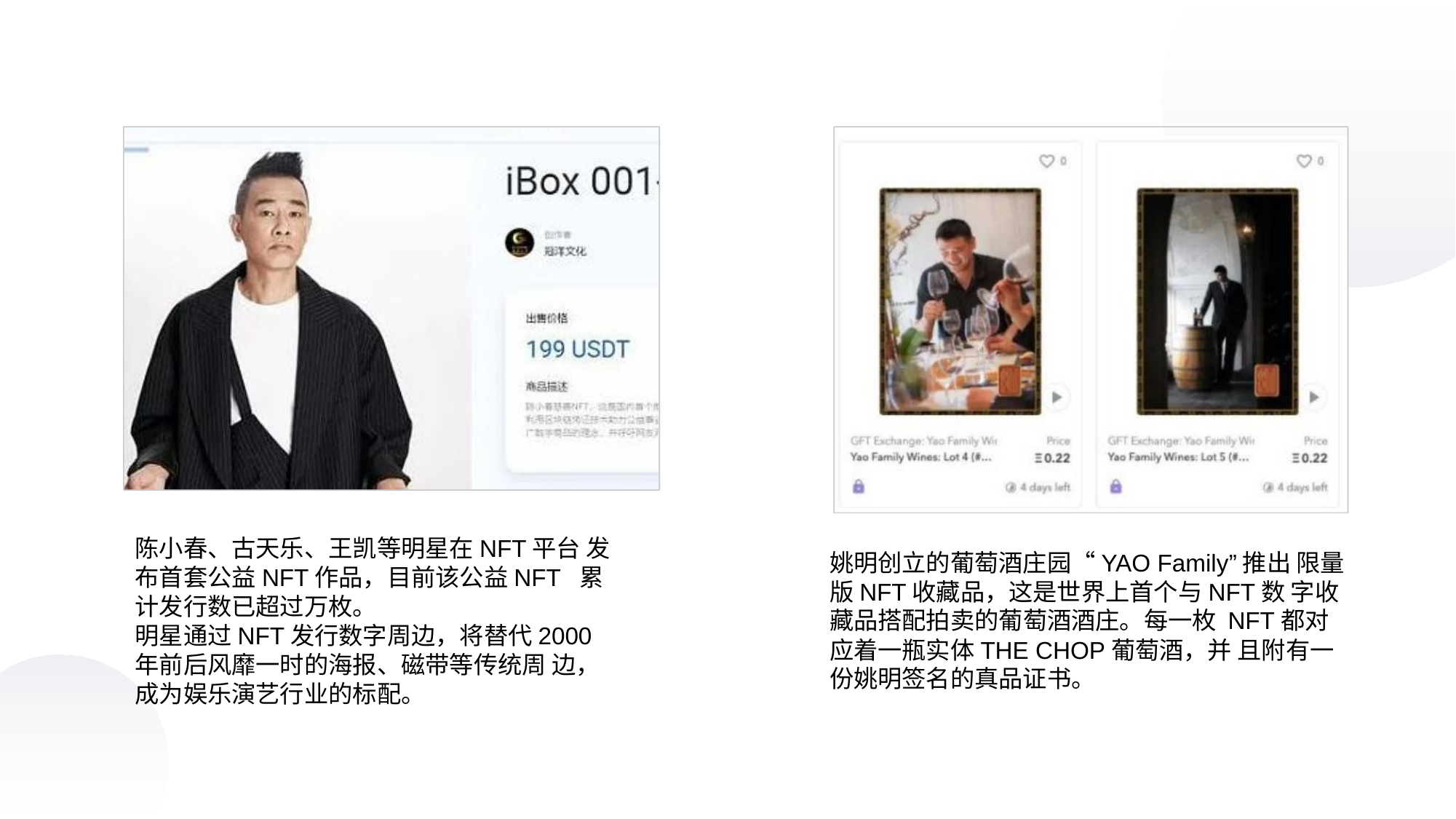

陈小春、古天乐、王凯等明星在NFT平台 发布首套公益NFT作品，目前该公益NFT  累计发行数已超过万枚。
明星通过NFT发行数字周边，将替代2000 年前后风靡一时的海报、磁带等传统周 边，成为娱乐演艺行业的标配。
姚明创立的葡萄酒庄园“YAO Family”推出 限量版NFT收藏品，这是世界上首个与NFT数 字收藏品搭配拍卖的葡萄酒酒庄。每一枚 NFT都对应着一瓶实体THE CHOP葡萄酒，并 且附有一份姚明签名的真品证书。